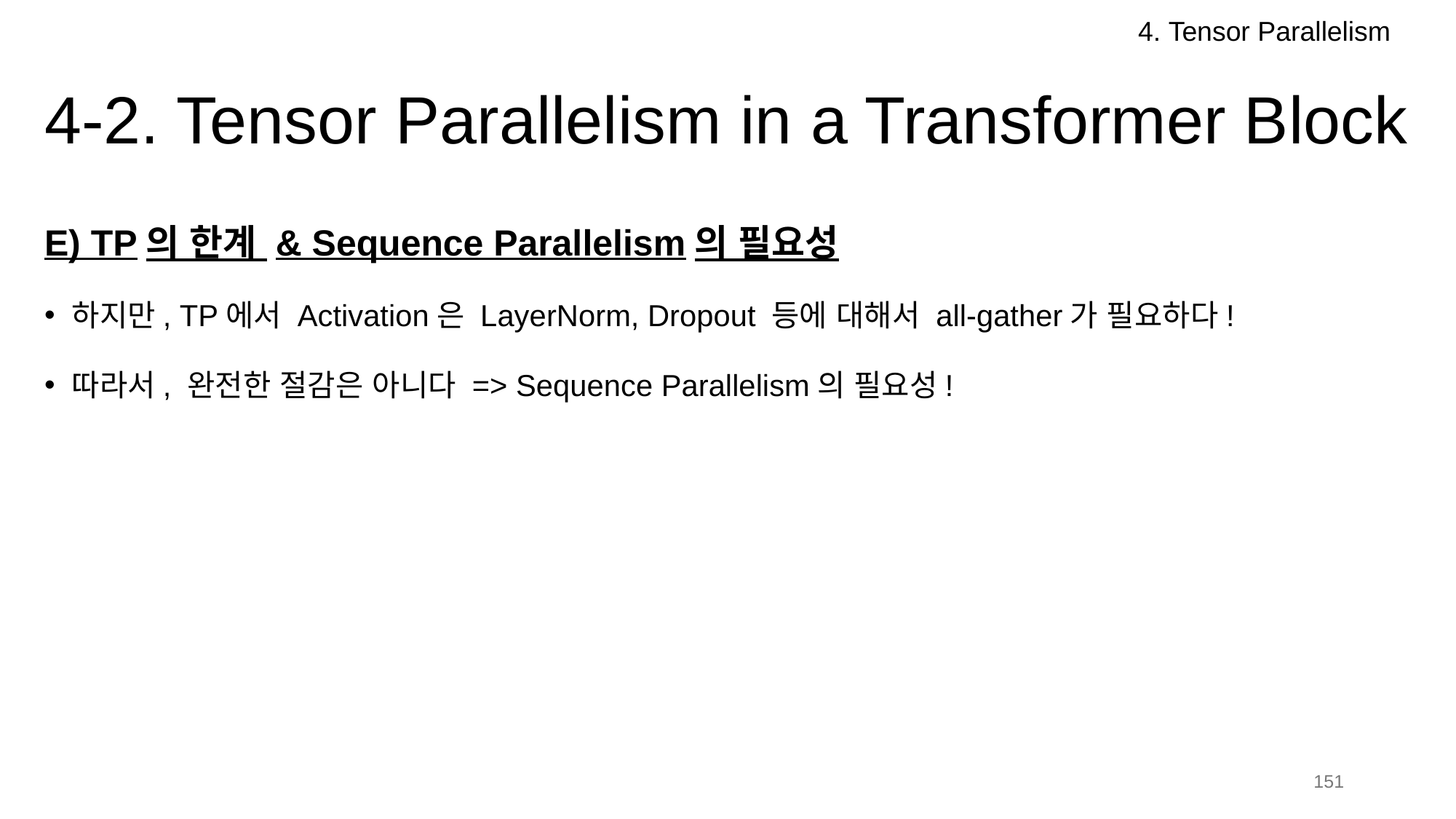

4. Tensor Parallelism
# 4-2. Tensor Parallelism in a Transformer Block
E) TP의 한계 & Sequence Parallelism의 필요성
하지만, TP에서 Activation은 LayerNorm, Dropout 등에 대해서 all-gather가 필요하다!
따라서, 완전한 절감은 아니다 => Sequence Parallelism의 필요성!
151